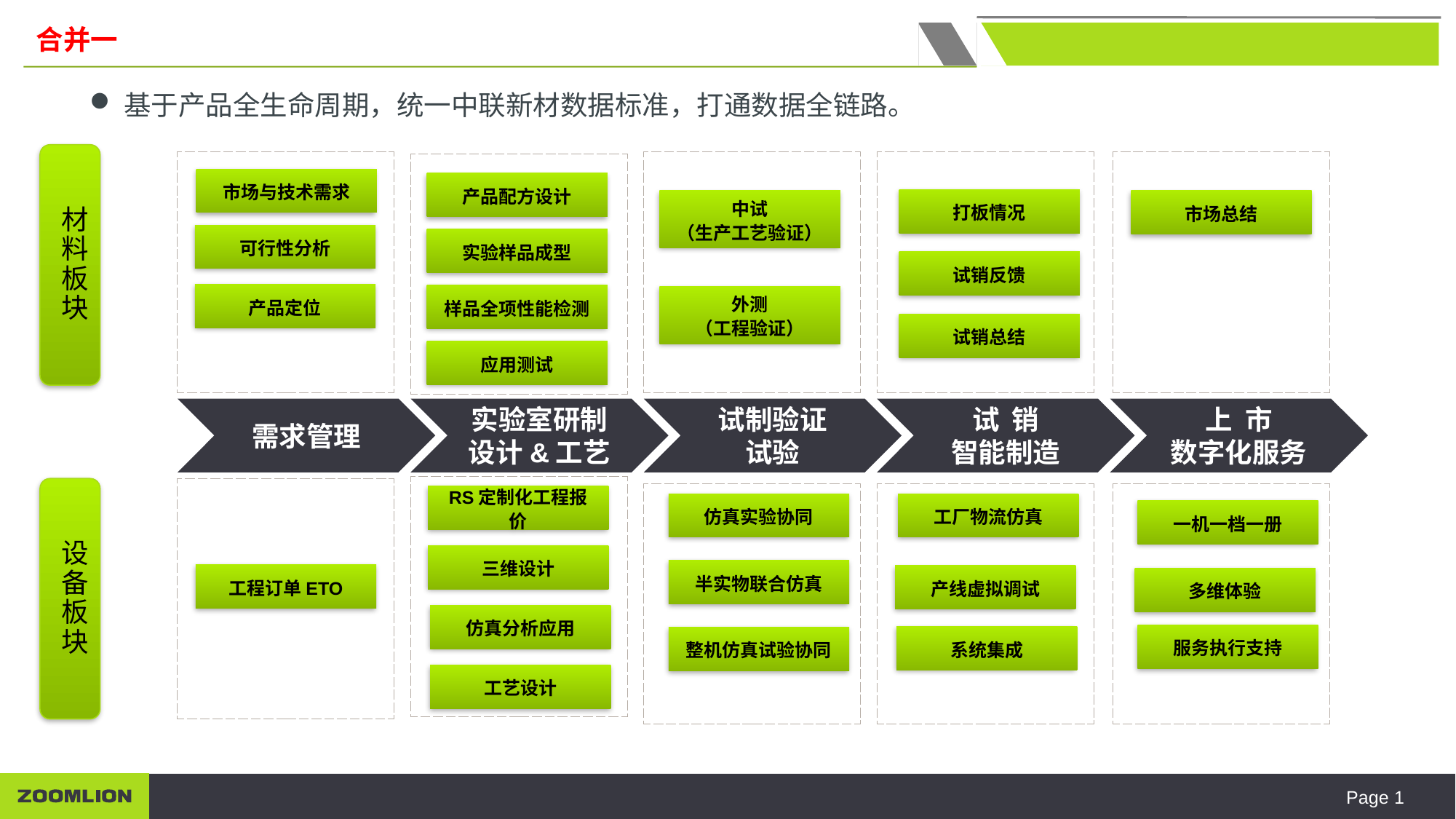

合并一
基于产品全生命周期，统一中联新材数据标准，打通数据全链路。
材料板块

市场与技术需求
产品配方设计
打板情况
中试
（生产工艺验证）
市场总结
可行性分析
实验样品成型
试销反馈
产品定位
样品全项性能检测
外测
（工程验证）
试销总结
应用测试
需求管理
实验室研制
设计&工艺
试制验证
试验
试  销
智能制造
上  市
数字化服务

设备板块

RS定制化工程报价
仿真实验协同
工厂物流仿真
一机一档一册
三维设计
半实物联合仿真
工程订单ETO
产线虚拟调试
多维体验
仿真分析应用
服务执行支持
系统集成
整机仿真试验协同
工艺设计
Page 1